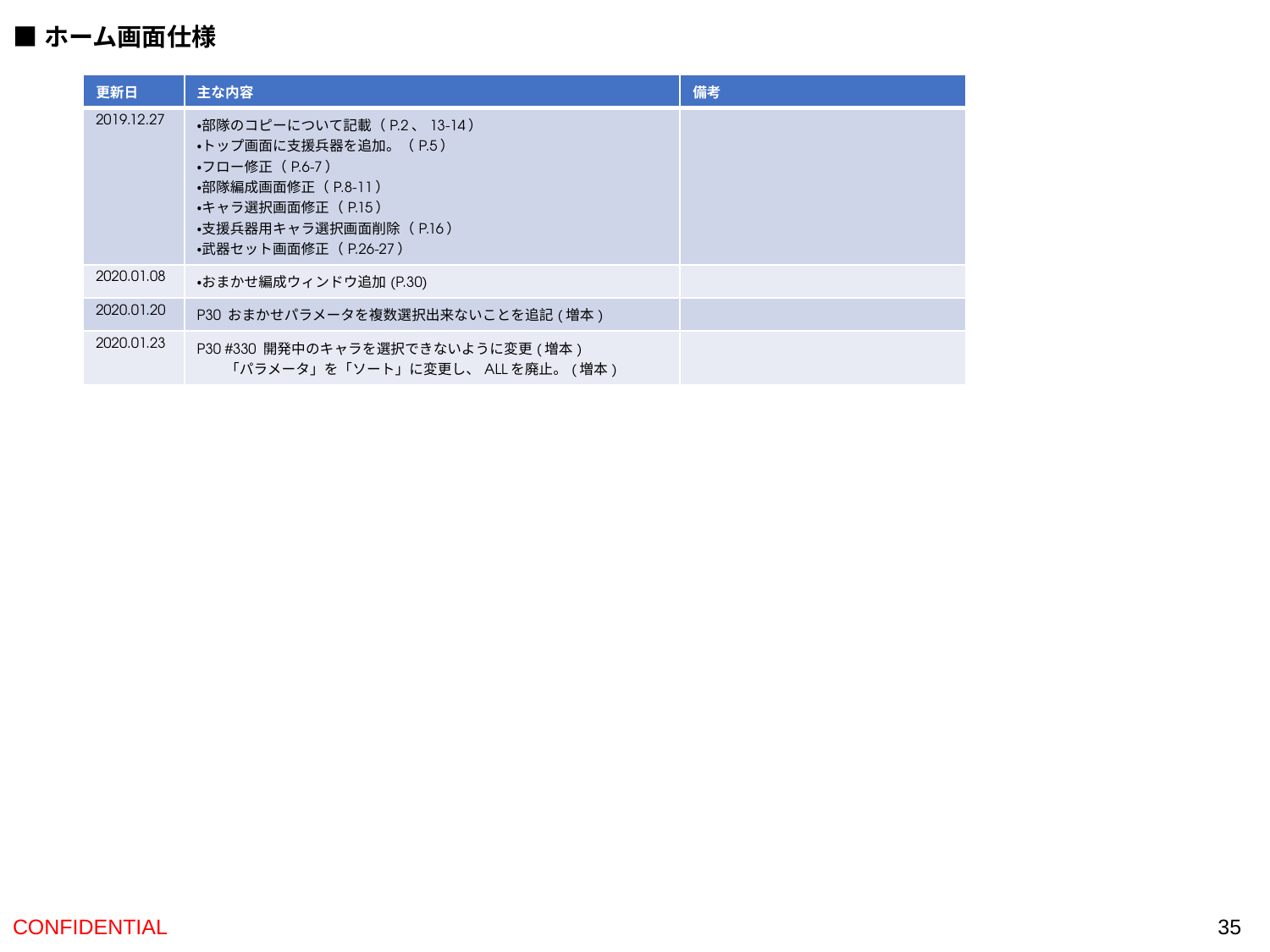

■ホーム画面仕様
| 更新日 | 主な内容 | 備考 |
| --- | --- | --- |
| 2019.12.27 | ・部隊のコピーについて記載（P.2、13-14） ・トップ画面に支援兵器を追加。（P.5） ・フロー修正（P.6-7） ・部隊編成画面修正（P.8-11） ・キャラ選択画面修正（P.15） ・支援兵器用キャラ選択画面削除（P.16） ・武器セット画面修正（P.26-27） |  |
| 2020.01.08 | ・おまかせ編成ウィンドウ追加(P.30) |  |
| 2020.01.20 | P30 おまかせパラメータを複数選択出来ないことを追記(増本) |  |
| 2020.01.23 | P30 #330 開発中のキャラを選択できないように変更(増本) 　　「パラメータ」を「ソート」に変更し、ALLを廃止。(増本) |  |
35
CONFIDENTIAL